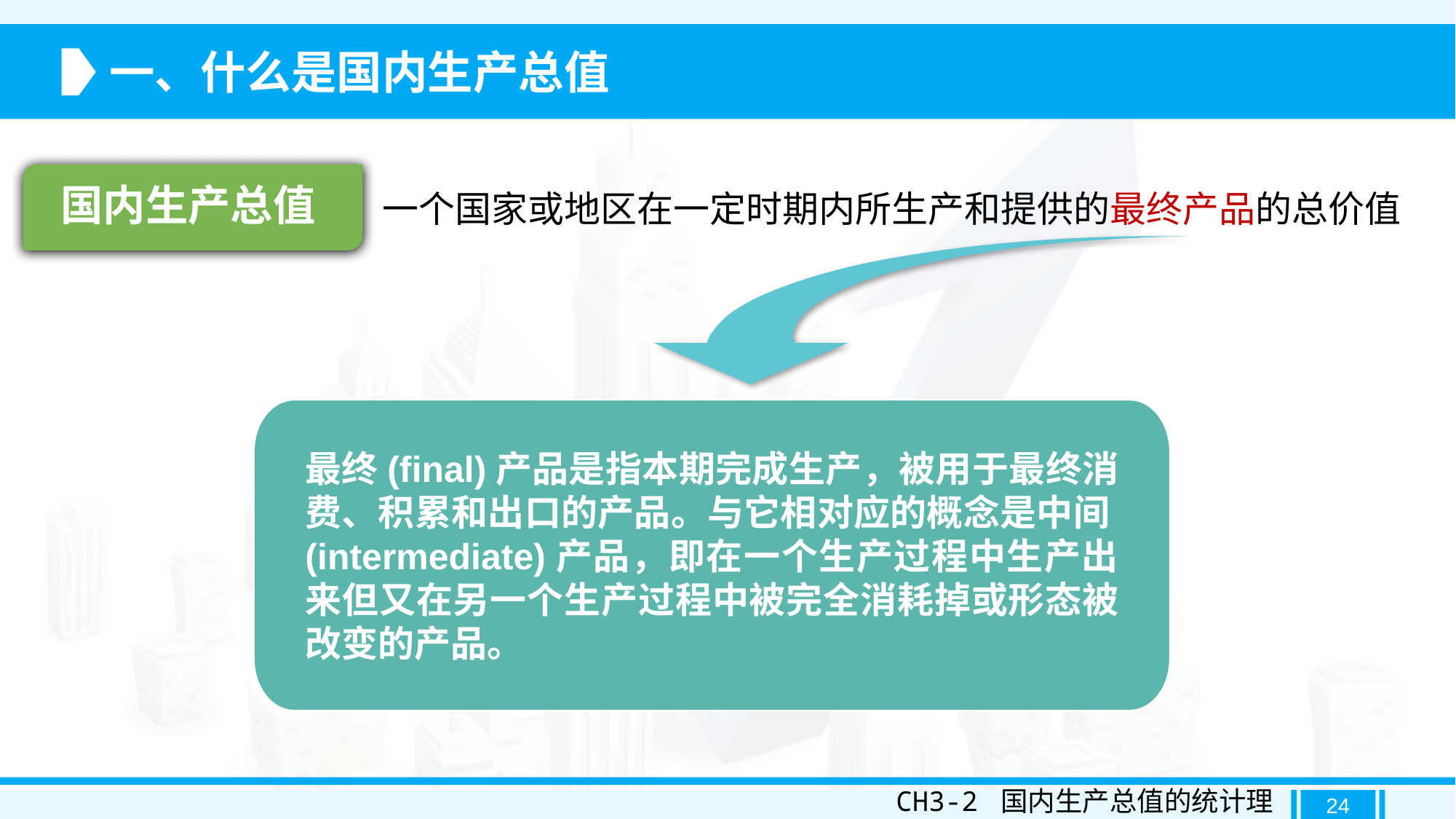

一、什么是国内生产总值

国内生产总值
一个国家或地区在一定时期内所生产和提供的最终产品的总价值
最终(final)产品是指本期完成生产，被用于最终消费、积累和出口的产品。与它相对应的概念是中间(intermediate)产品，即在一个生产过程中生产出来但又在另一个生产过程中被完全消耗掉或形态被改变的产品。
CH3-2 国内生产总值的统计理论
24